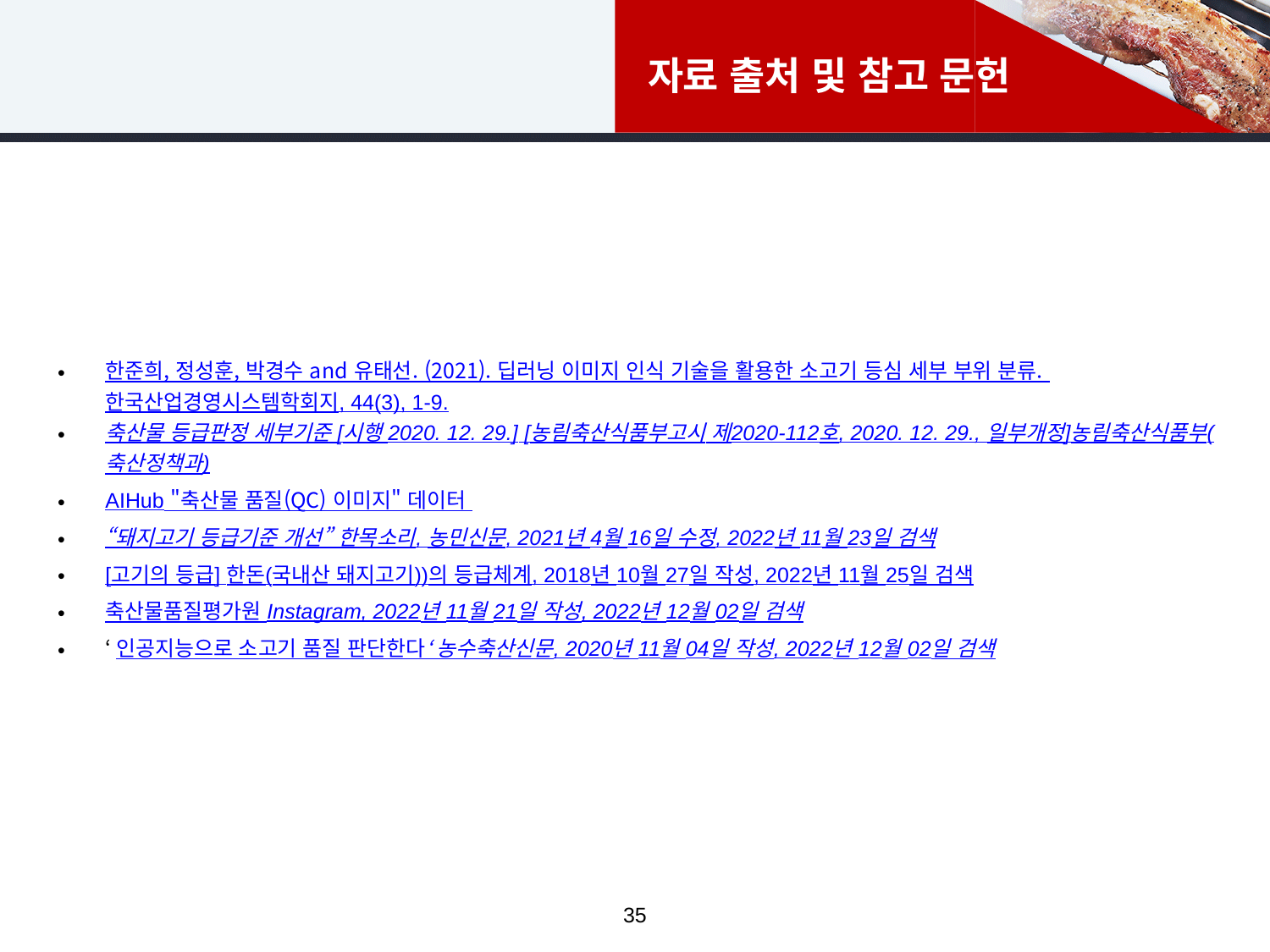

# 자료 출처 및 참고 문헌
한준희, 정성훈, 박경수 and 유태선. (2021). 딥러닝 이미지 인식 기술을 활용한 소고기 등심 세부 부위 분류. 한국산업경영시스템학회지, 44(3), 1-9.
축산물 등급판정 세부기준 [시행 2020. 12. 29.] [농림축산식품부고시 제2020-112호, 2020. 12. 29., 일부개정]농림축산식품부(축산정책과)
AIHub "축산물 품질(QC) 이미지" 데이터
“돼지고기 등급기준 개선” 한목소리, 농민신문, 2021년 4월 16일 수정, 2022년 11월 23일 검색
[고기의 등급] 한돈(국내산 돼지고기))의 등급체계, 2018년 10월 27일 작성, 2022년 11월 25일 검색
축산물품질평가원 Instagram, 2022년 11월 21일 작성, 2022년 12월 02일 검색
‘인공지능으로 소고기 품질 판단한다‘ 농수축산신문, 2020년 11월 04일 작성, 2022년 12월 02일 검색
35